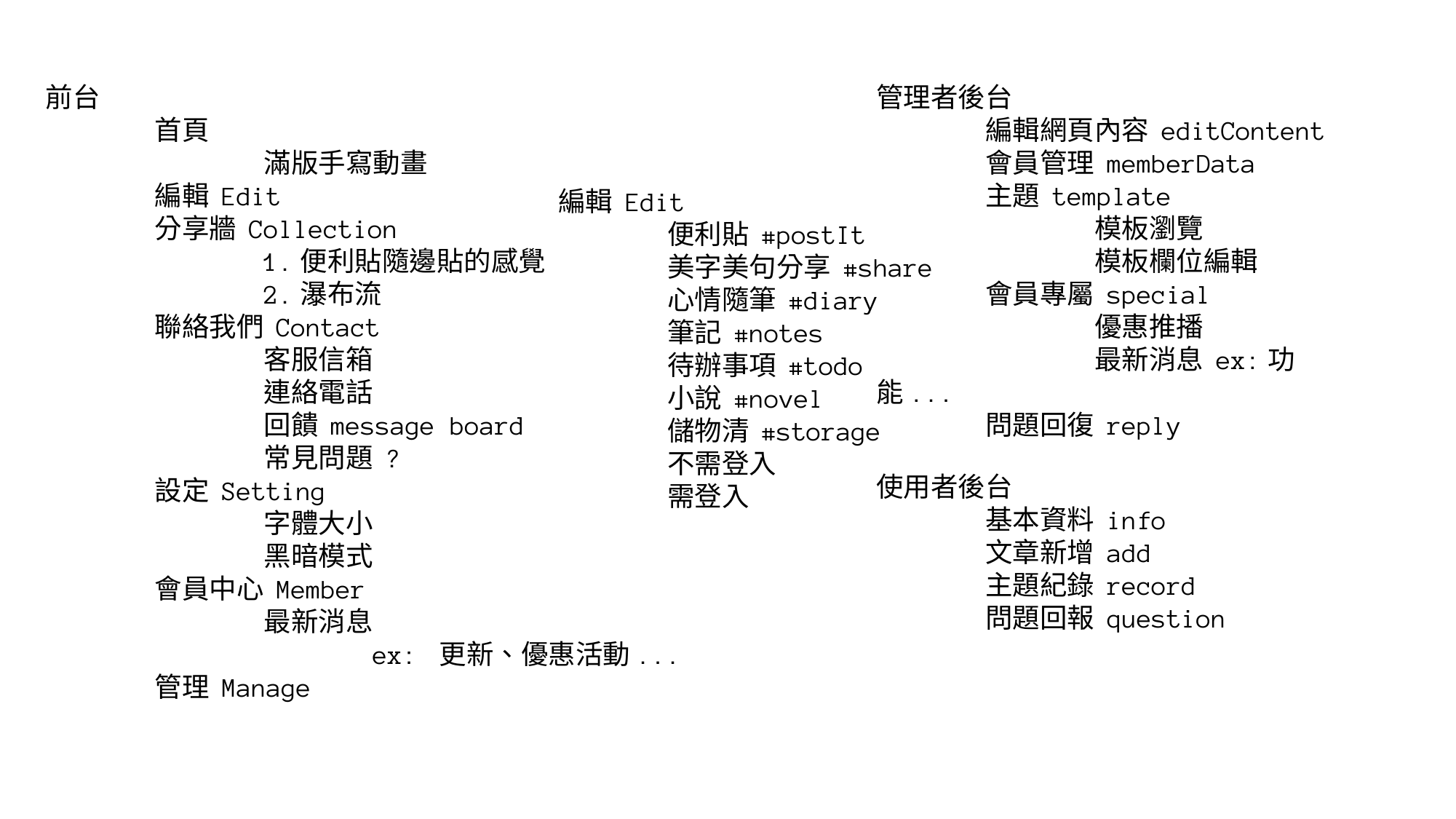

前台
	首頁
		滿版手寫動畫
	編輯 Edit
	分享牆 Collection
		1.便利貼隨邊貼的感覺
		2.瀑布流
	聯絡我們 Contact
		客服信箱
		連絡電話
		回饋 message board
		常見問題 ?
	設定 Setting
		字體大小
		黑暗模式
	會員中心 Member
		最新消息
			ex: 更新、優惠活動...
	管理 Manage
管理者後台
	編輯網頁內容 editContent
	會員管理 memberData
	主題 template
		模板瀏覽
		模板欄位編輯
	會員專屬 special
		優惠推播
		最新消息 ex:功能...
	問題回復 reply
編輯 Edit
	便利貼 #postIt
	美字美句分享 #share
	心情隨筆 #diary
	筆記 #notes
	待辦事項 #todo
	小說 #novel
	儲物清 #storage
	不需登入
	需登入
使用者後台
	基本資料 info
	文章新增 add
	主題紀錄 record
	問題回報 question